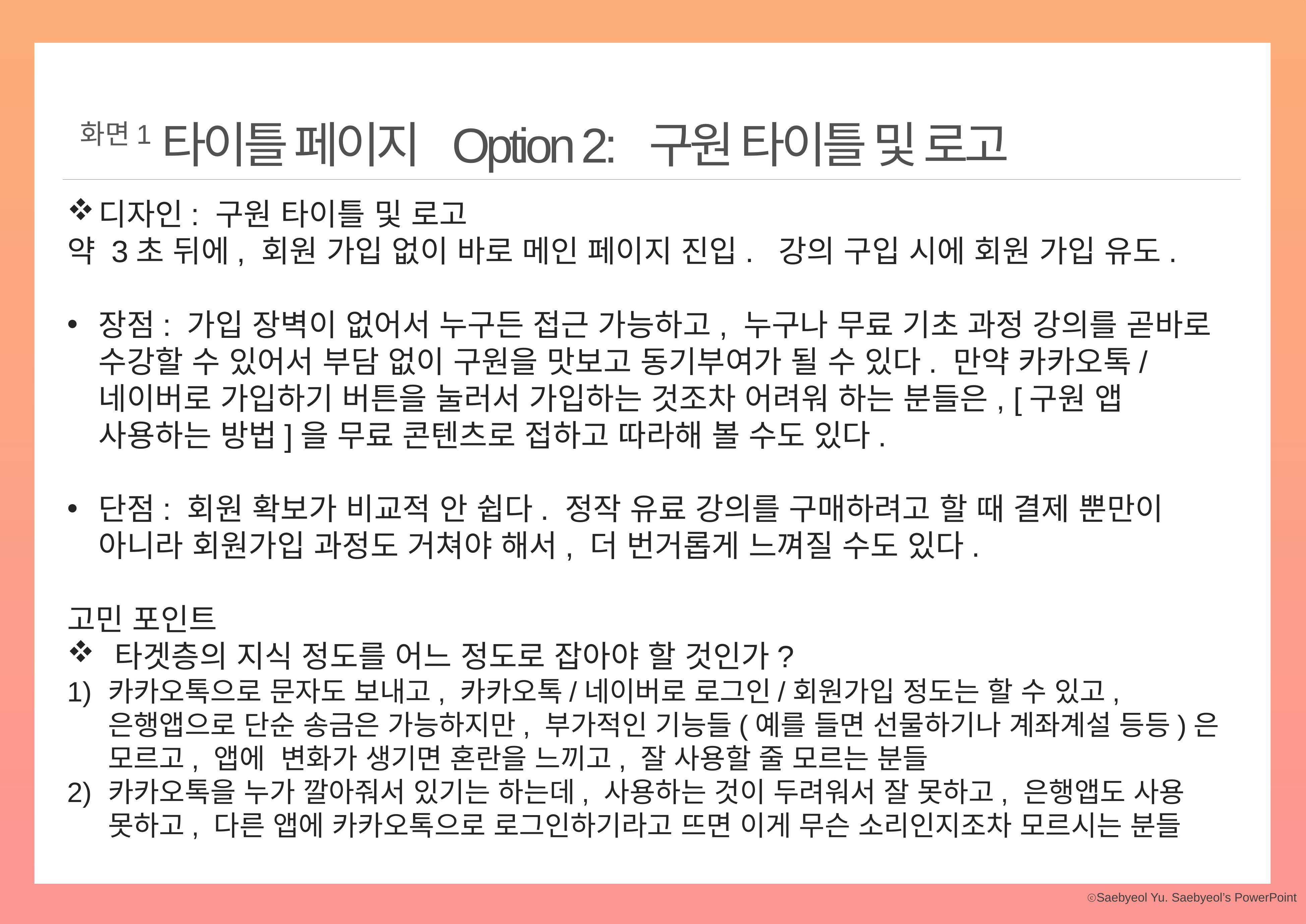

타이틀 페이지  Option 2:  구원 타이틀 및 로고
화면1
디자인: 구원 타이틀 및 로고
약 3초 뒤에, 회원 가입 없이 바로 메인 페이지 진입.  강의 구입 시에 회원 가입 유도.
장점: 가입 장벽이 없어서 누구든 접근 가능하고, 누구나 무료 기초 과정 강의를 곧바로 수강할 수 있어서 부담 없이 구원을 맛보고 동기부여가 될 수 있다. 만약 카카오톡/네이버로 가입하기 버튼을 눌러서 가입하는 것조차 어려워 하는 분들은, [구원 앱 사용하는 방법]을 무료 콘텐츠로 접하고 따라해 볼 수도 있다.

단점: 회원 확보가 비교적 안 쉽다. 정작 유료 강의를 구매하려고 할 때 결제 뿐만이 아니라 회원가입 과정도 거쳐야 해서, 더 번거롭게 느껴질 수도 있다.

고민 포인트
 타겟층의 지식 정도를 어느 정도로 잡아야 할 것인가?
카카오톡으로 문자도 보내고, 카카오톡/네이버로 로그인/회원가입 정도는 할 수 있고, 은행앱으로 단순 송금은 가능하지만, 부가적인 기능들(예를 들면 선물하기나 계좌계설 등등)은 모르고, 앱에  변화가 생기면 혼란을 느끼고, 잘 사용할 줄 모르는 분들
카카오톡을 누가 깔아줘서 있기는 하는데, 사용하는 것이 두려워서 잘 못하고, 은행앱도 사용 못하고, 다른 앱에 카카오톡으로 로그인하기라고 뜨면 이게 무슨 소리인지조차 모르시는 분들